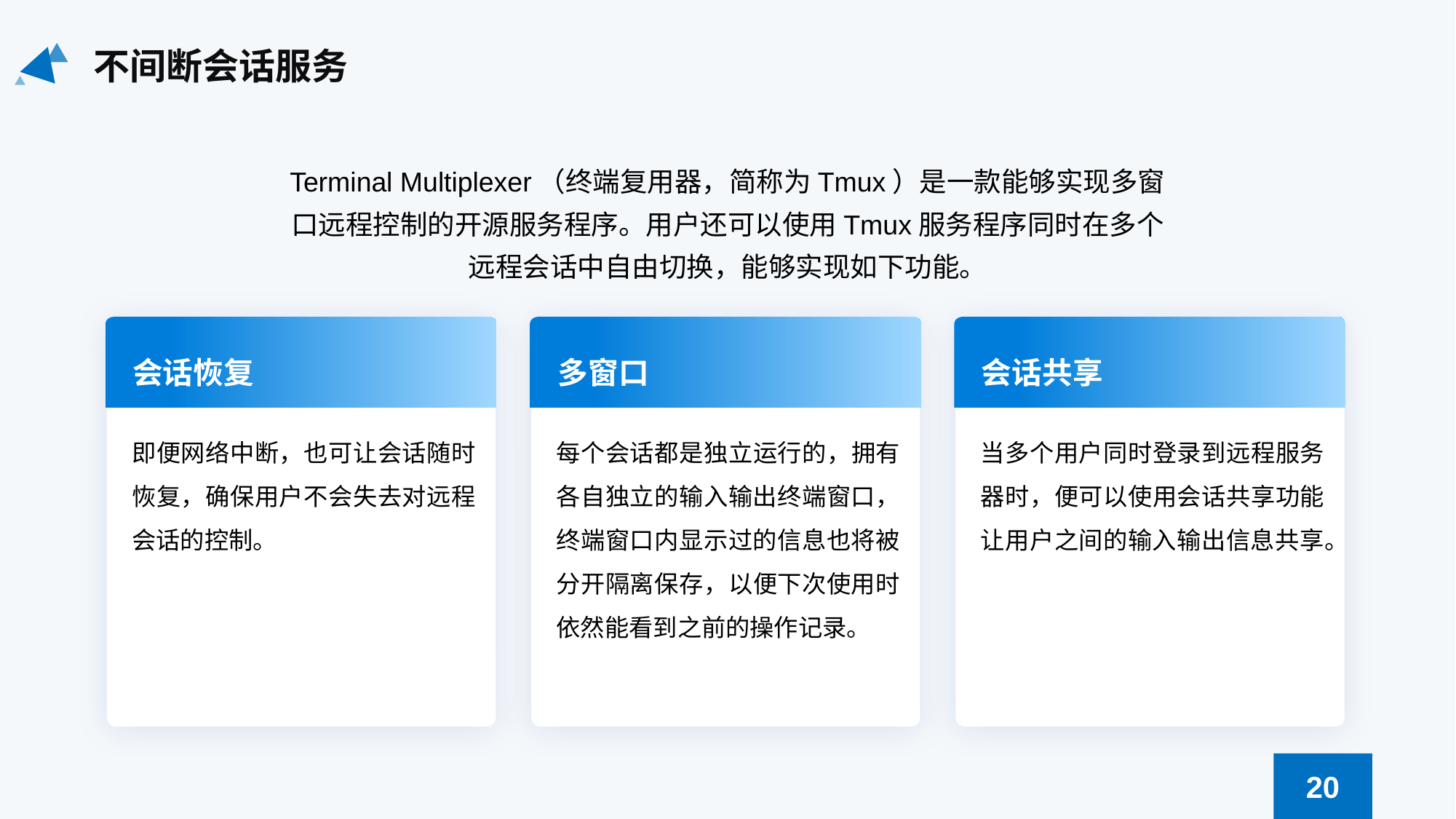

不间断会话服务

Terminal Multiplexer（终端复用器，简称为Tmux）是一款能够实现多窗口远程控制的开源服务程序。用户还可以使用Tmux服务程序同时在多个远程会话中自由切换，能够实现如下功能。

会话恢复
即便网络中断，也可让会话随时恢复，确保用户不会失去对远程会话的控制。

多窗口
每个会话都是独立运行的，拥有各自独立的输入输出终端窗口，终端窗口内显示过的信息也将被分开隔离保存，以便下次使用时依然能看到之前的操作记录。

会话共享
当多个用户同时登录到远程服务器时，便可以使用会话共享功能让用户之间的输入输出信息共享。

20